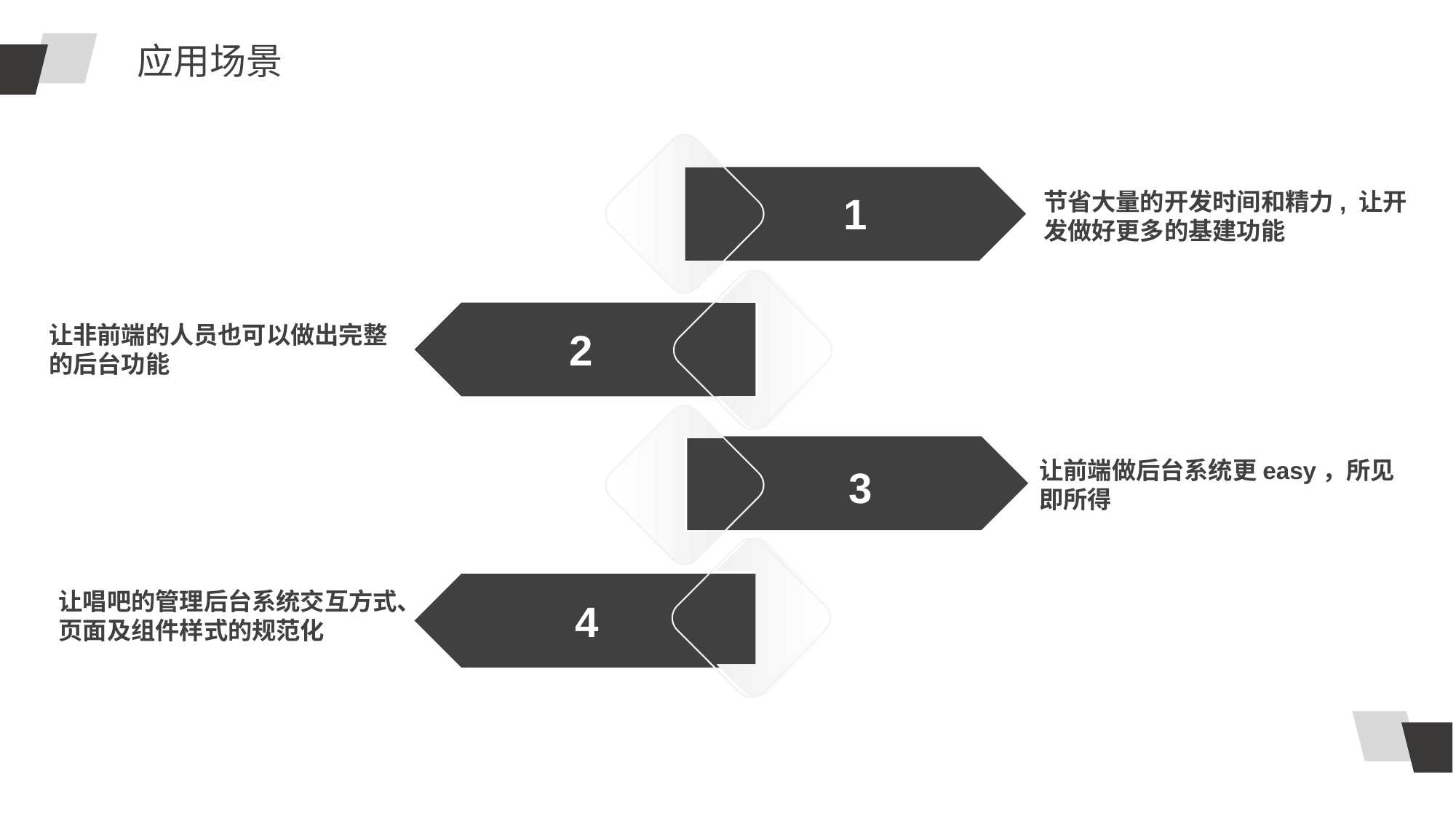

应用场景

节省大量的开发时间和精力, 让开发做好更多的基建功能
1

让非前端的人员也可以做出完整的后台功能
2

让前端做后台系统更easy，所见即所得
3

让唱吧的管理后台系统交互方式、页面及组件样式的规范化
4